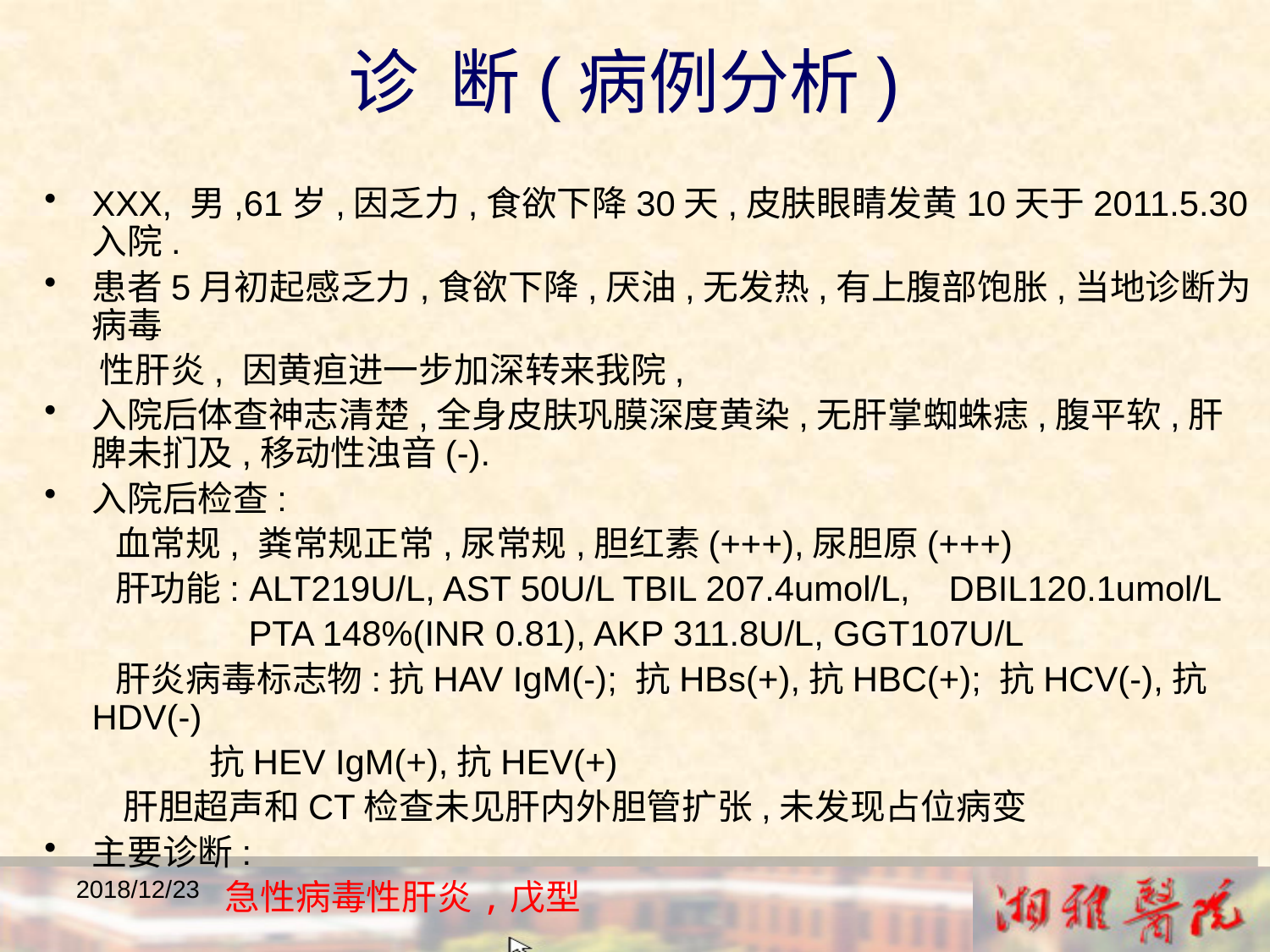

诊  断(病例分析)
XXX, 男,61岁,因乏力,食欲下降30天,皮肤眼睛发黄10天于2011.5.30入院.
患者5月初起感乏力,食欲下降,厌油,无发热,有上腹部饱胀,当地诊断为病毒
      性肝炎, 因黄疸进一步加深转来我院,
入院后体查神志清楚,全身皮肤巩膜深度黄染,无肝掌蜘蛛痣,腹平软,肝脾未扪及,移动性浊音(-).
入院后检查:
        血常规, 粪常规正常,尿常规,胆红素(+++),尿胆原(+++)
        肝功能: ALT219U/L, AST 50U/L TBIL 207.4umol/L,    DBIL120.1umol/L
                     PTA 148%(INR 0.81), AKP 311.8U/L, GGT107U/L
        肝炎病毒标志物:抗HAV IgM(-); 抗HBs(+),抗HBC(+); 抗HCV(-),抗HDV(-)
                    抗HEV IgM(+),抗HEV(+)
         肝胆超声和CT检查未见肝内外胆管扩张,未发现占位病变
主要诊断:
                      急性病毒性肝炎,戊型

2018/12/23